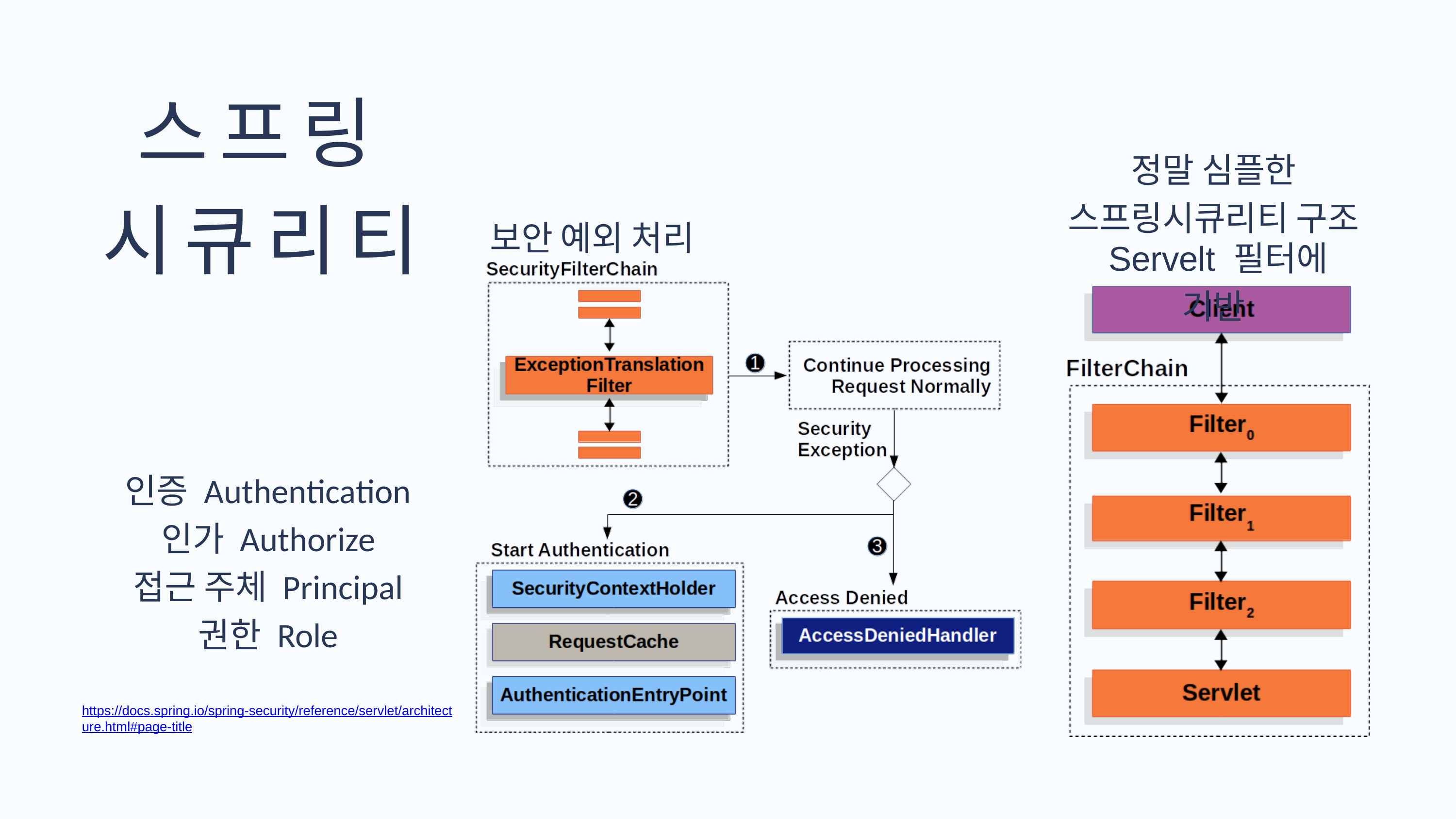

스프링 시큐리티
정말 심플한 스프링시큐리티 구조
보안 예외 처리
 Servelt 필터에 기반

인증 Authentication
인가 Authorize
접근 주체 Principal
권한 Role
https://docs.spring.io/spring-security/reference/servlet/architecture.html#page-title